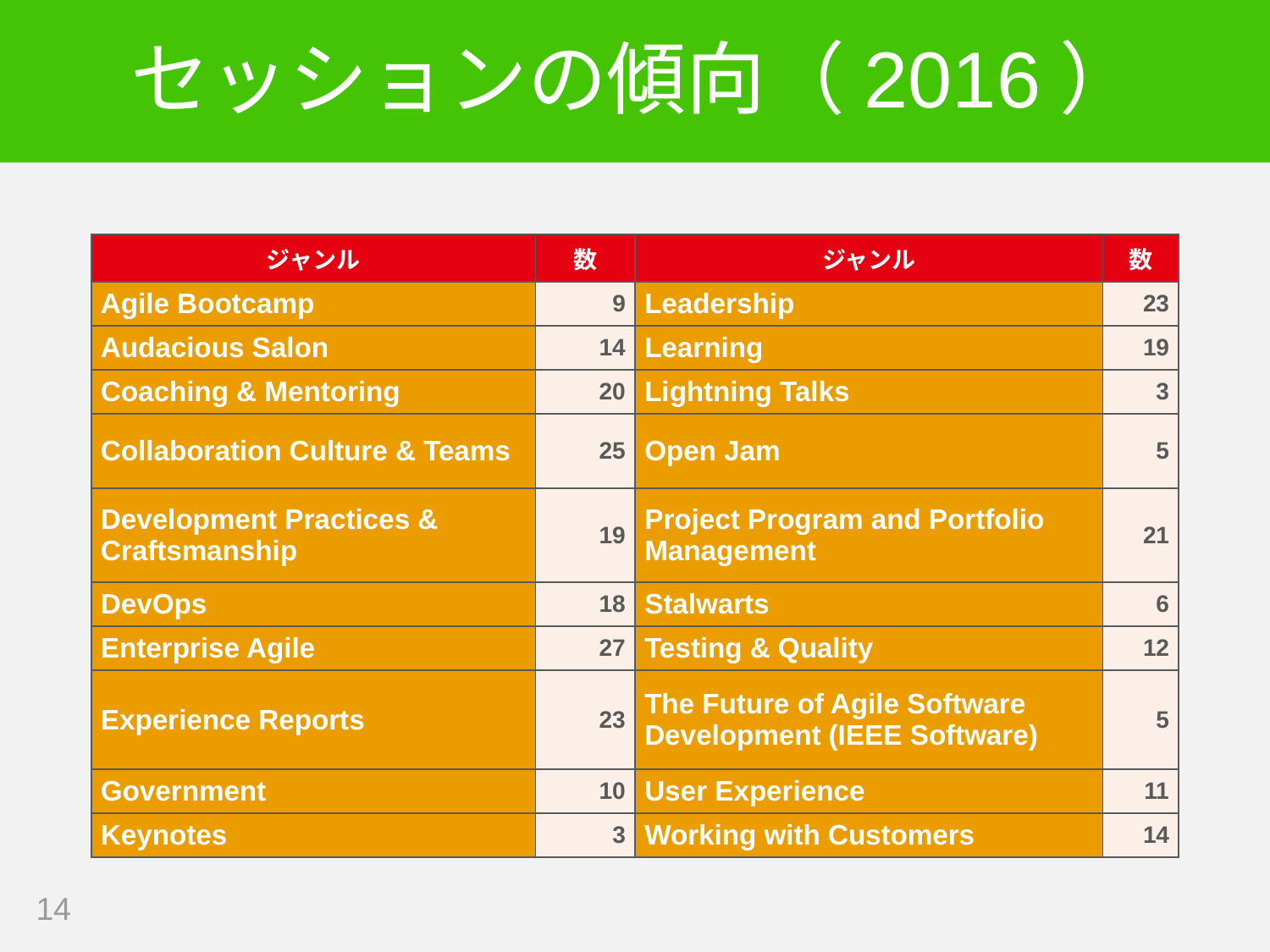

# セッションの傾向（2016）
| ジャンル | 数 | ジャンル | 数 |
| --- | --- | --- | --- |
| Agile Bootcamp | 9 | Leadership | 23 |
| Audacious Salon | 14 | Learning | 19 |
| Coaching & Mentoring | 20 | Lightning Talks | 3 |
| Collaboration Culture & Teams | 25 | Open Jam | 5 |
| Development Practices & Craftsmanship | 19 | Project Program and Portfolio Management | 21 |
| DevOps | 18 | Stalwarts | 6 |
| Enterprise Agile | 27 | Testing & Quality | 12 |
| Experience Reports | 23 | The Future of Agile Software Development (IEEE Software) | 5 |
| Government | 10 | User Experience | 11 |
| Keynotes | 3 | Working with Customers | 14 |
14